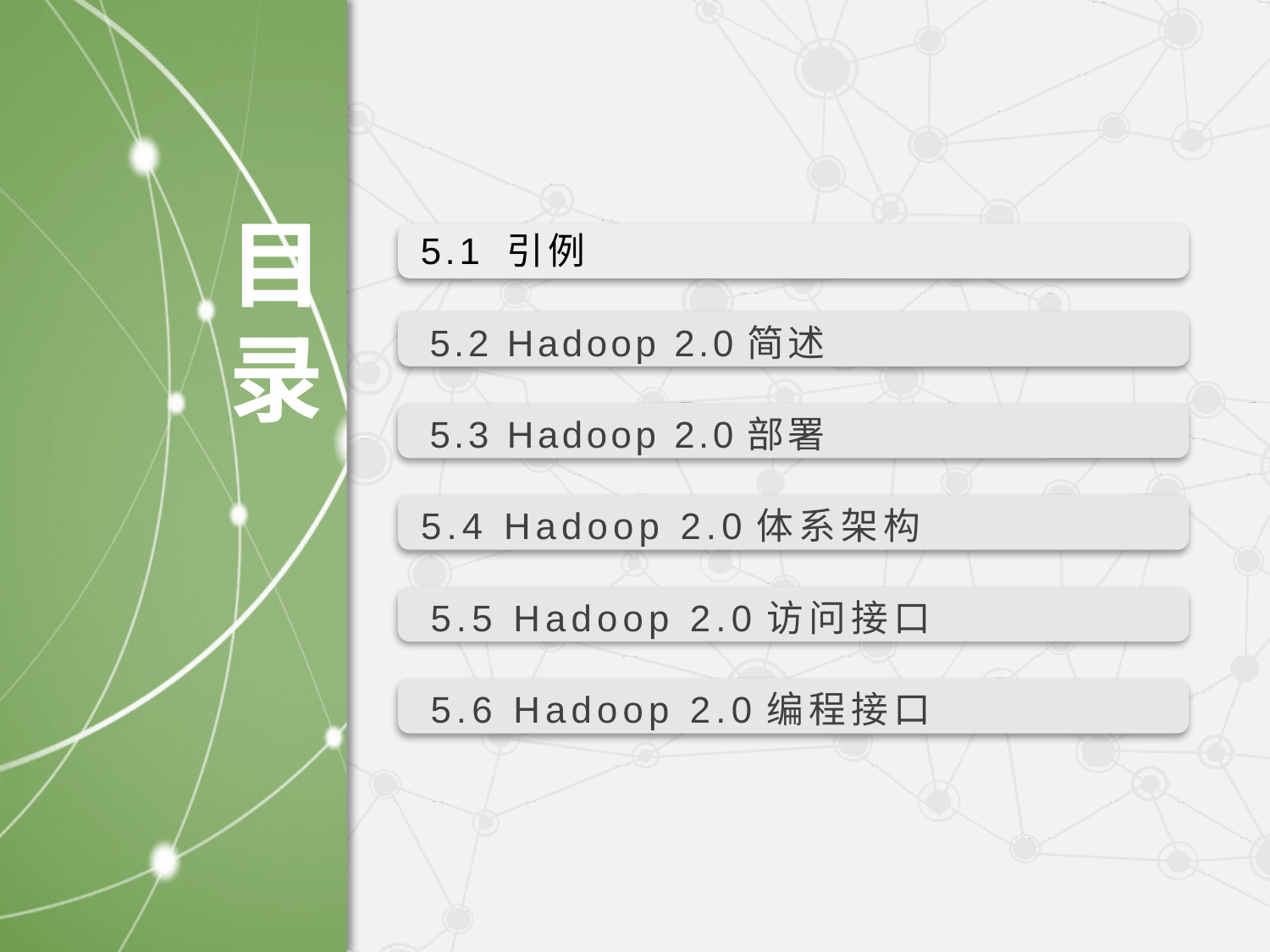

5.1 引例

5.2 Hadoop 2.0简述

5.3 Hadoop 2.0部署

5.4 Hadoop 2.0体系架构

5.5 Hadoop 2.0访问接口

5.6 Hadoop 2.0编程接口